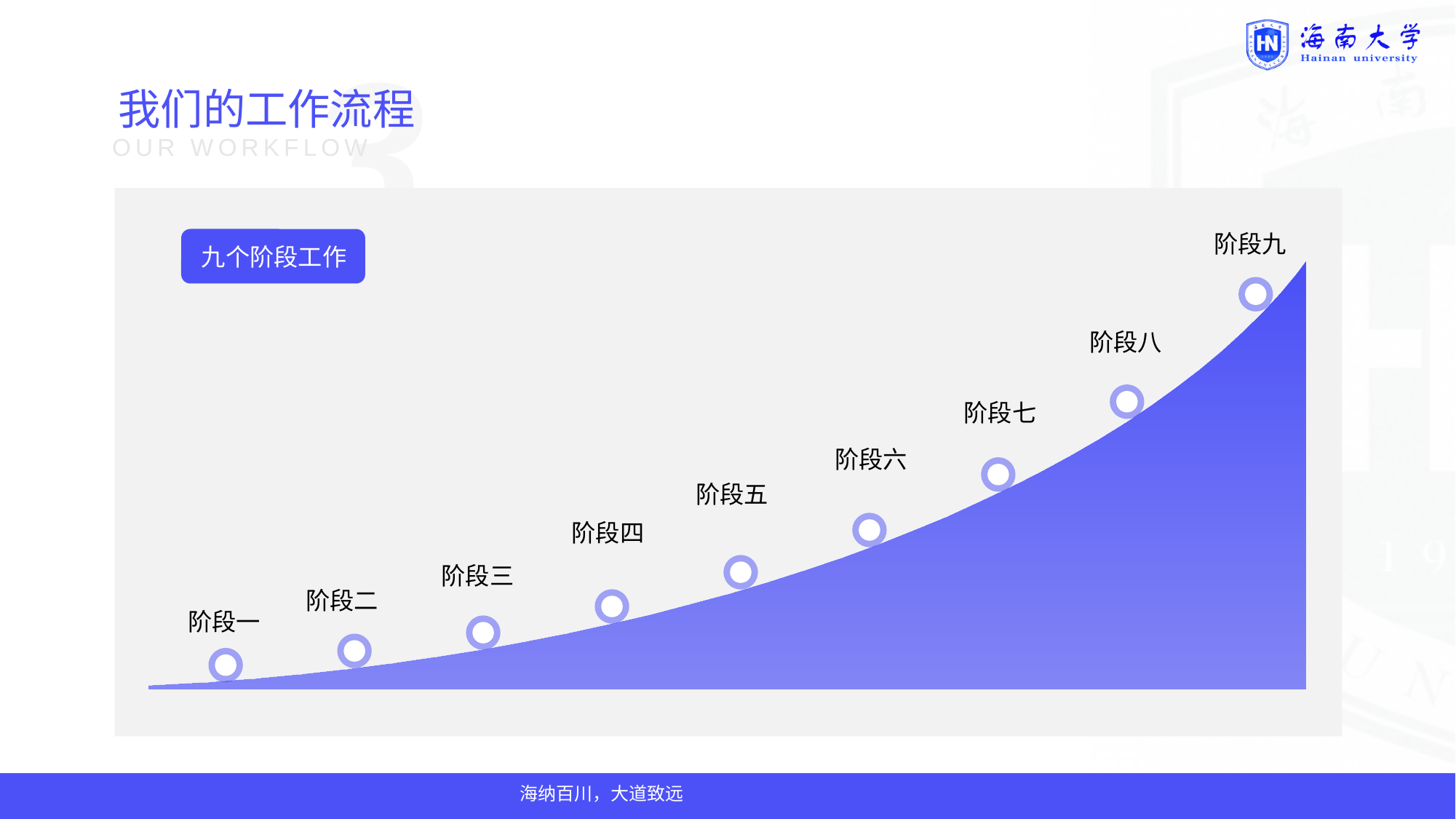

阶段九

九个阶段工作

阶段八
阶段七

阶段六

阶段五
阶段四

阶段三

阶段二
阶段一